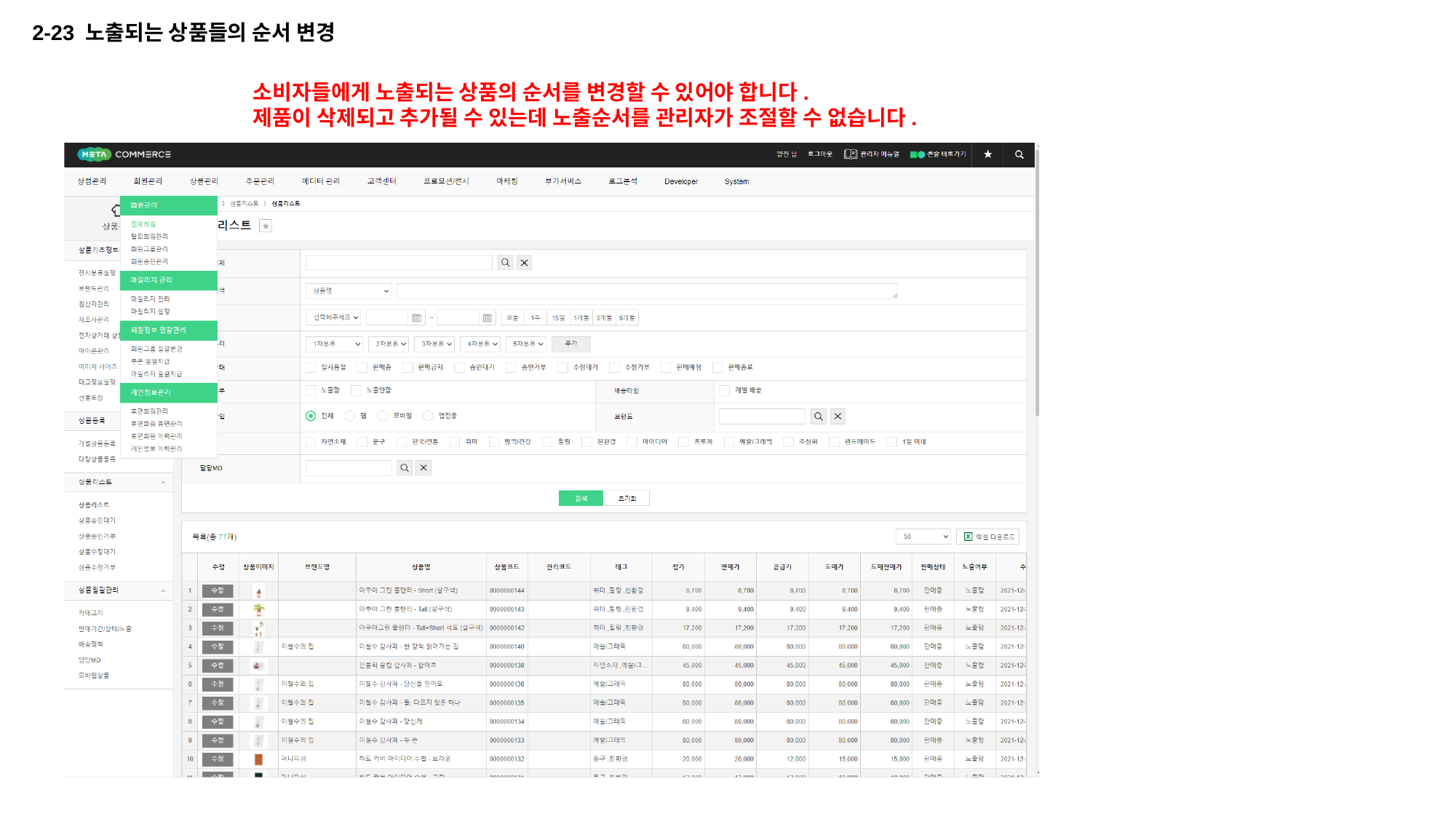

2-23 노출되는 상품들의 순서 변경

소비자들에게 노출되는 상품의 순서를 변경할 수 있어야 합니다.
제품이 삭제되고 추가될 수 있는데 노출순서를 관리자가 조절할 수 없습니다.